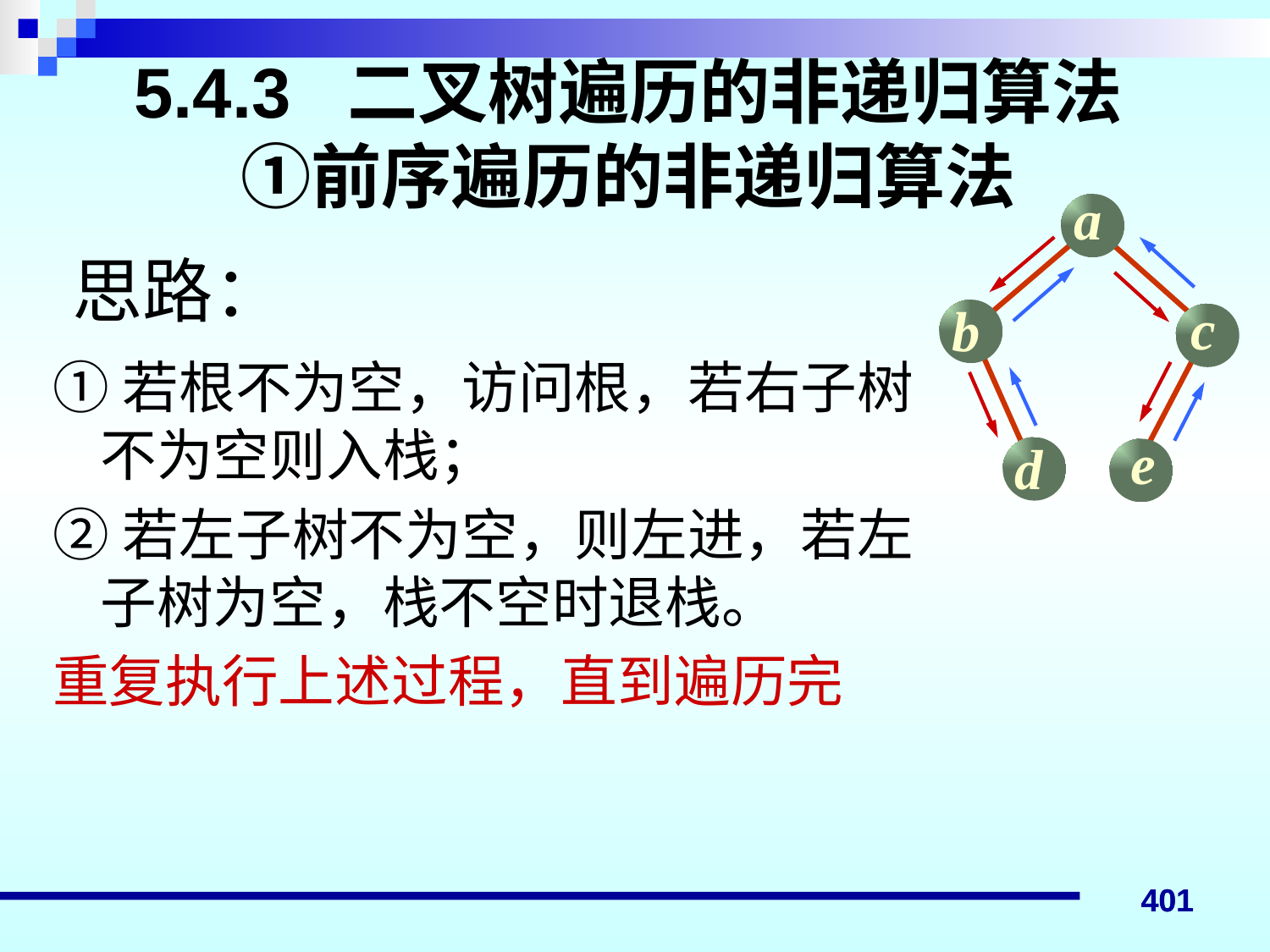

5.4.3  二叉树遍历的非递归算法
①前序遍历的非递归算法
a

c
b

e
d

# 思路：
①若根不为空，访问根，若右子树不为空则入栈；
②若左子树不为空，则左进，若左子树为空，栈不空时退栈。
重复执行上述过程，直到遍历完
401
401